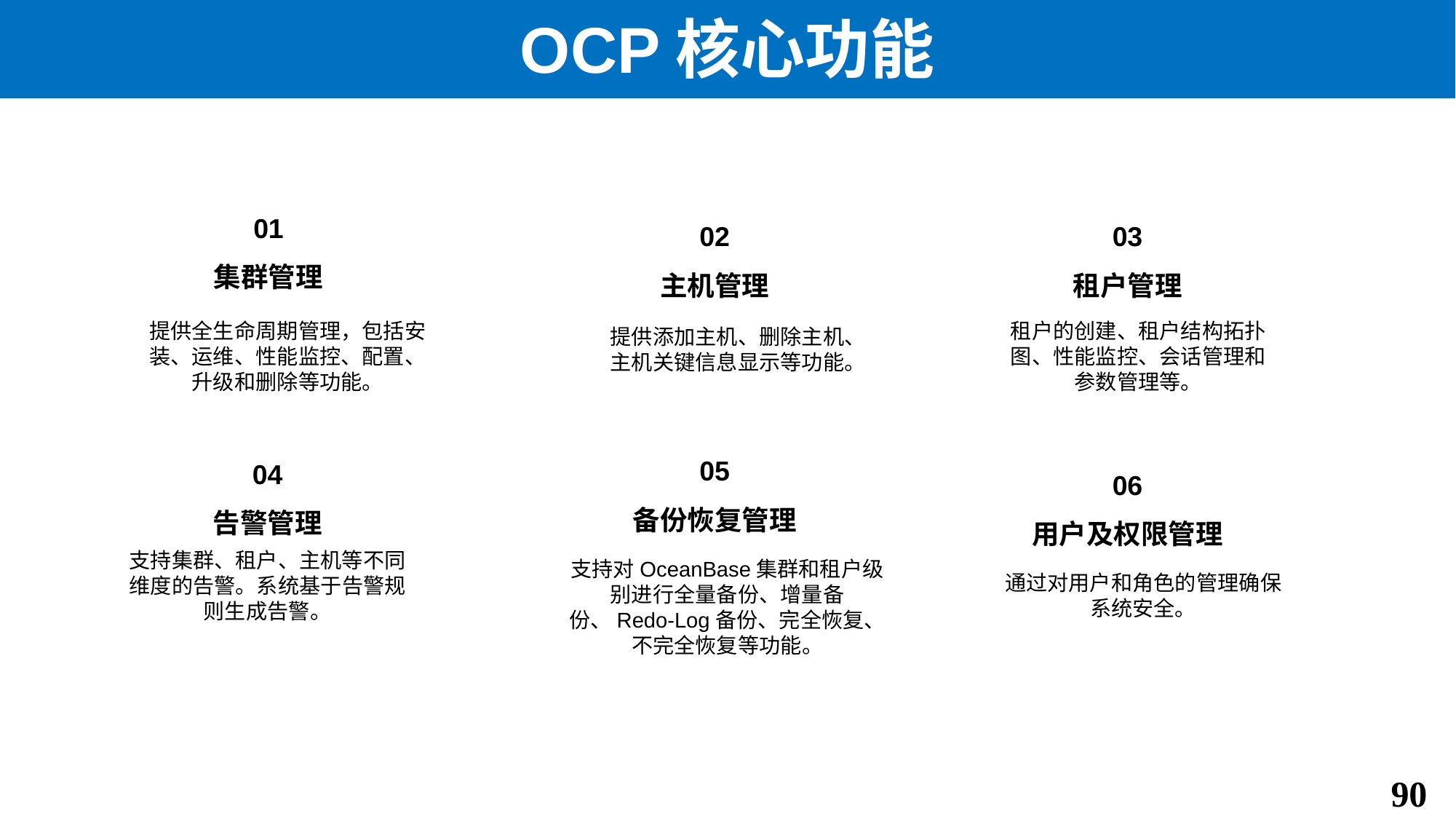

# OCP核心功能
01
集群管理
02
主机管理
03
租户管理
提供全生命周期管理，包括安装、运维、性能监控、配置、升级和删除等功能。
租户的创建、租户结构拓扑图、性能监控、会话管理和参数管理等。
提供添加主机、删除主机、主机关键信息显示等功能。
05
备份恢复管理
04
告警管理
06
用户及权限管理
支持集群、租户、主机等不同维度的告警。系统基于告警规则生成告警。
支持对OceanBase集群和租户级别进行全量备份、增量备份、Redo-Log备份、完全恢复、不完全恢复等功能。
通过对用户和角色的管理确保系统安全。